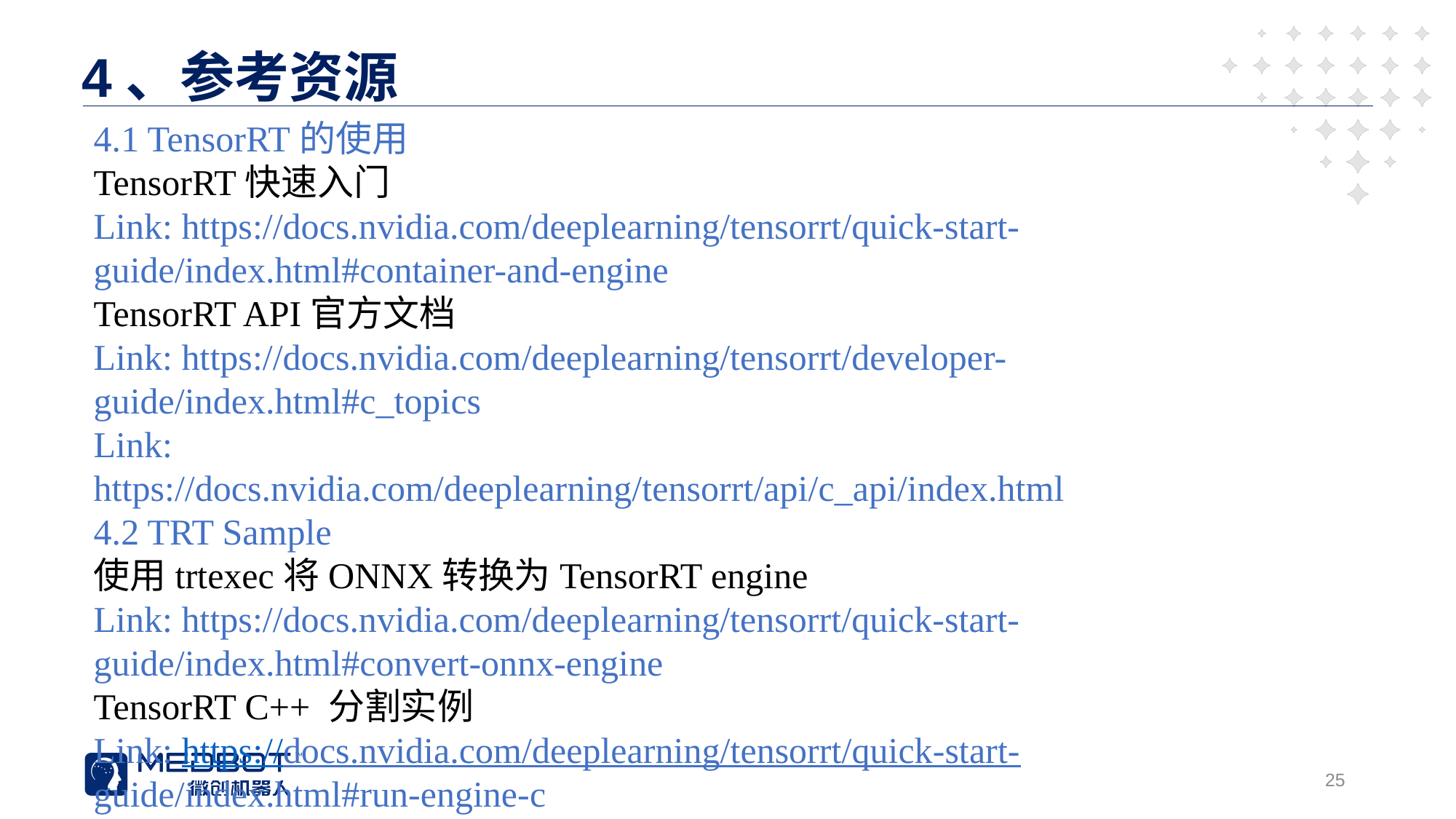

4、参考资源
#

4.1 TensorRT的使用
TensorRT快速入门
Link: https://docs.nvidia.com/deeplearning/tensorrt/quick-start-guide/index.html#container-and-engine
TensorRT API官方文档
Link: https://docs.nvidia.com/deeplearning/tensorrt/developer-guide/index.html#c_topics
Link: https://docs.nvidia.com/deeplearning/tensorrt/api/c_api/index.html
4.2 TRT Sample
使用trtexec将ONNX转换为TensorRT engine
Link: https://docs.nvidia.com/deeplearning/tensorrt/quick-start-guide/index.html#convert-onnx-engine
TensorRT C++ 分割实例
Link: https://docs.nvidia.com/deeplearning/tensorrt/quick-start-guide/index.html#run-engine-c

25